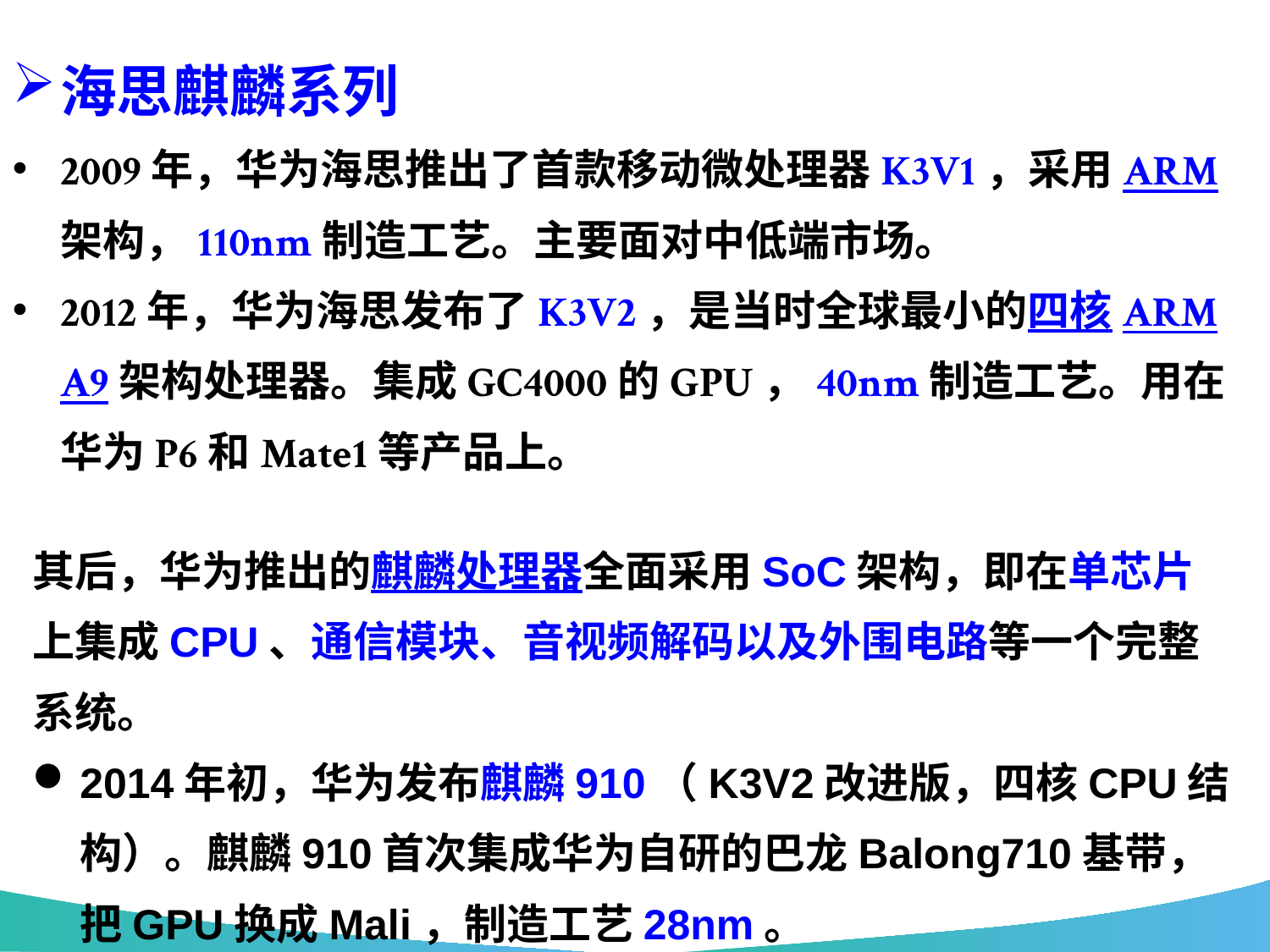

海思麒麟系列
2009年，华为海思推出了首款移动微处理器K3V1，采用ARM架构，110nm制造工艺。主要面对中低端市场。
2012年，华为海思发布了K3V2，是当时全球最小的四核ARM A9架构处理器。集成GC4000的GPU，40nm制造工艺。用在华为P6和Mate1等产品上。
其后，华为推出的麒麟处理器全面采用SoC架构，即在单芯片上集成CPU、通信模块、音视频解码以及外围电路等一个完整系统。
2014年初，华为发布麒麟910（K3V2改进版，四核CPU结构）。麒麟910首次集成华为自研的巴龙Balong710基带，把GPU换成Mali，制造工艺28nm。